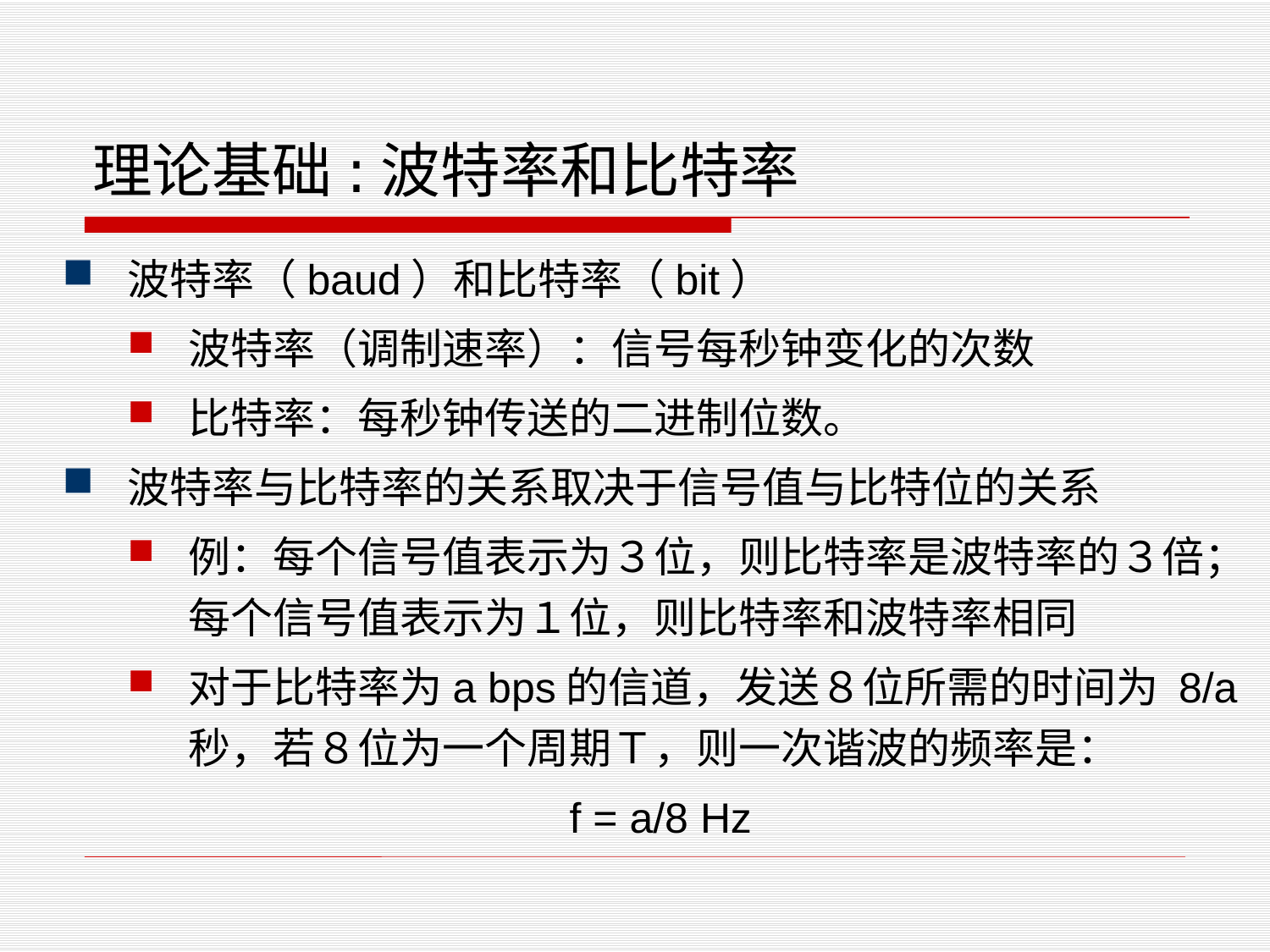

# 理论基础:波特率和比特率
波特率（baud）和比特率（bit）
波特率（调制速率）：信号每秒钟变化的次数
比特率：每秒钟传送的二进制位数。
波特率与比特率的关系取决于信号值与比特位的关系
例：每个信号值表示为３位，则比特率是波特率的３倍；每个信号值表示为１位，则比特率和波特率相同
对于比特率为a bps的信道，发送８位所需的时间为 8/a秒，若８位为一个周期Ｔ，则一次谐波的频率是：
				f = a/8 Hz